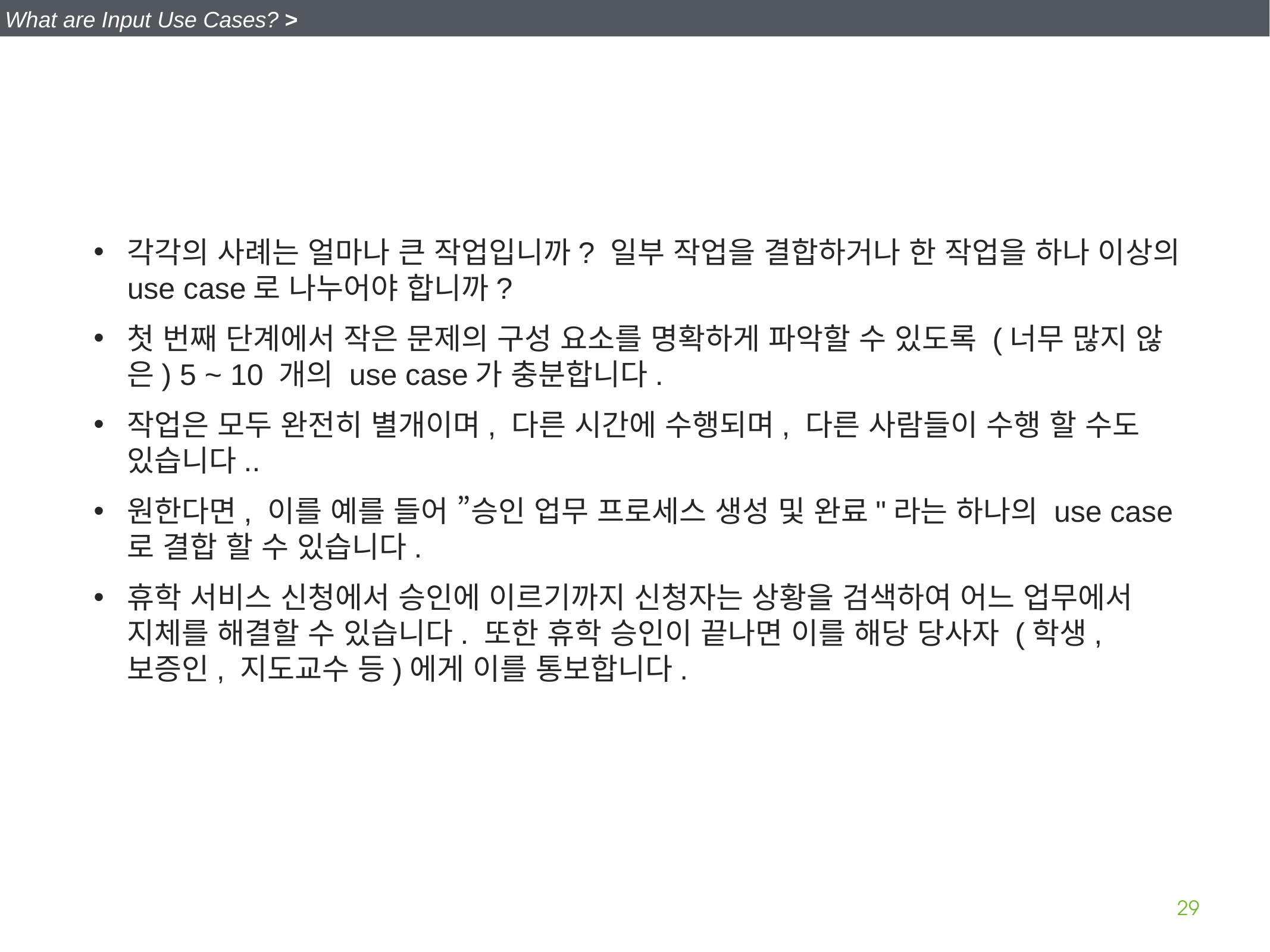

What are Input Use Cases? >
각각의 사례는 얼마나 큰 작업입니까? 일부 작업을 결합하거나 한 작업을 하나 이상의 use case로 나누어야 합니까?
첫 번째 단계에서 작은 문제의 구성 요소를 명확하게 파악할 수 있도록 (너무 많지 않은) 5 ~ 10 개의 use case가 충분합니다.
작업은 모두 완전히 별개이며, 다른 시간에 수행되며, 다른 사람들이 수행 할 수도 있습니다..
원한다면, 이를 예를 들어 ”승인 업무 프로세스 생성 및 완료"라는 하나의 use case 로 결합 할 수 있습니다.
휴학 서비스 신청에서 승인에 이르기까지 신청자는 상황을 검색하여 어느 업무에서 지체를 해결할 수 있습니다. 또한 휴학 승인이 끝나면 이를 해당 당사자 (학생, 보증인, 지도교수 등)에게 이를 통보합니다.
29